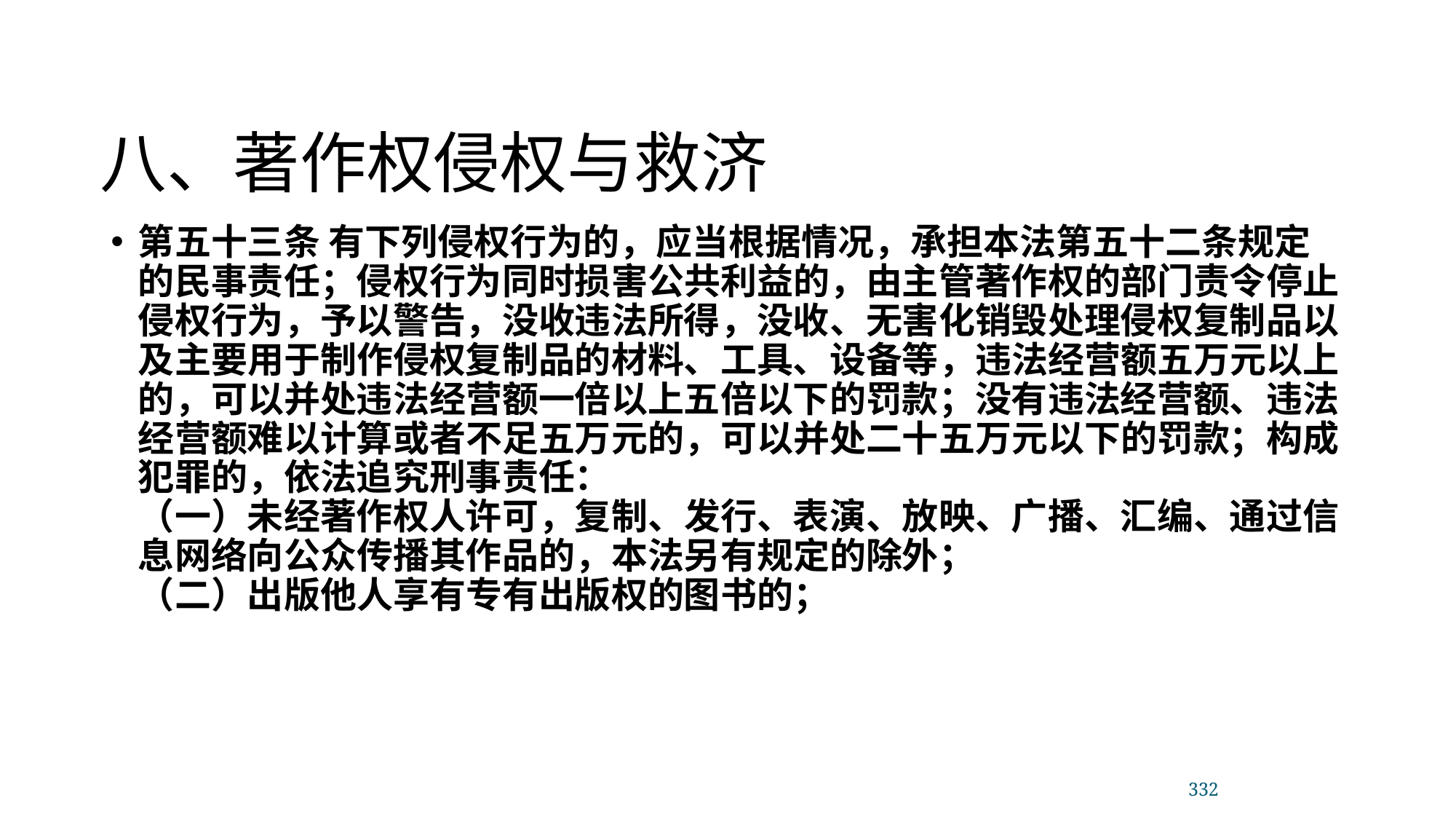

八、著作权侵权与救济
第五十三条 有下列侵权行为的，应当根据情况，承担本法第五十二条规定的民事责任；侵权行为同时损害公共利益的，由主管著作权的部门责令停止侵权行为，予以警告，没收违法所得，没收、无害化销毁处理侵权复制品以及主要用于制作侵权复制品的材料、工具、设备等，违法经营额五万元以上的，可以并处违法经营额一倍以上五倍以下的罚款；没有违法经营额、违法经营额难以计算或者不足五万元的，可以并处二十五万元以下的罚款；构成犯罪的，依法追究刑事责任：
（一）未经著作权人许可，复制、发行、表演、放映、广播、汇编、通过信息网络向公众传播其作品的，本法另有规定的除外；
（二）出版他人享有专有出版权的图书的；
332